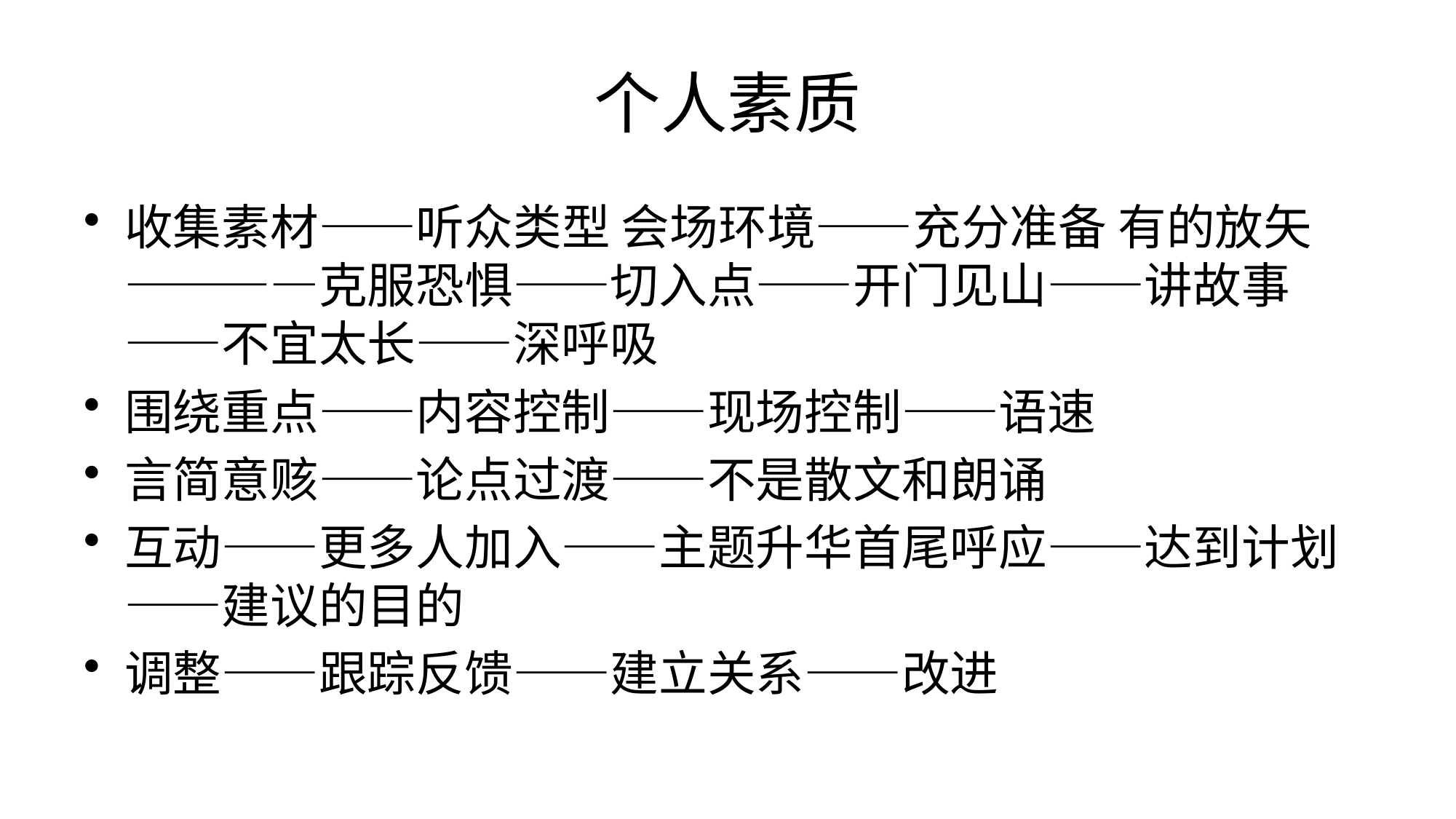

# 个人素质
收集素材——听众类型 会场环境——充分准备 有的放矢————克服恐惧——切入点——开门见山——讲故事——不宜太长——深呼吸
围绕重点——内容控制——现场控制——语速
言简意赅——论点过渡——不是散文和朗诵
互动——更多人加入——主题升华首尾呼应——达到计划——建议的目的
调整——跟踪反馈——建立关系——改进